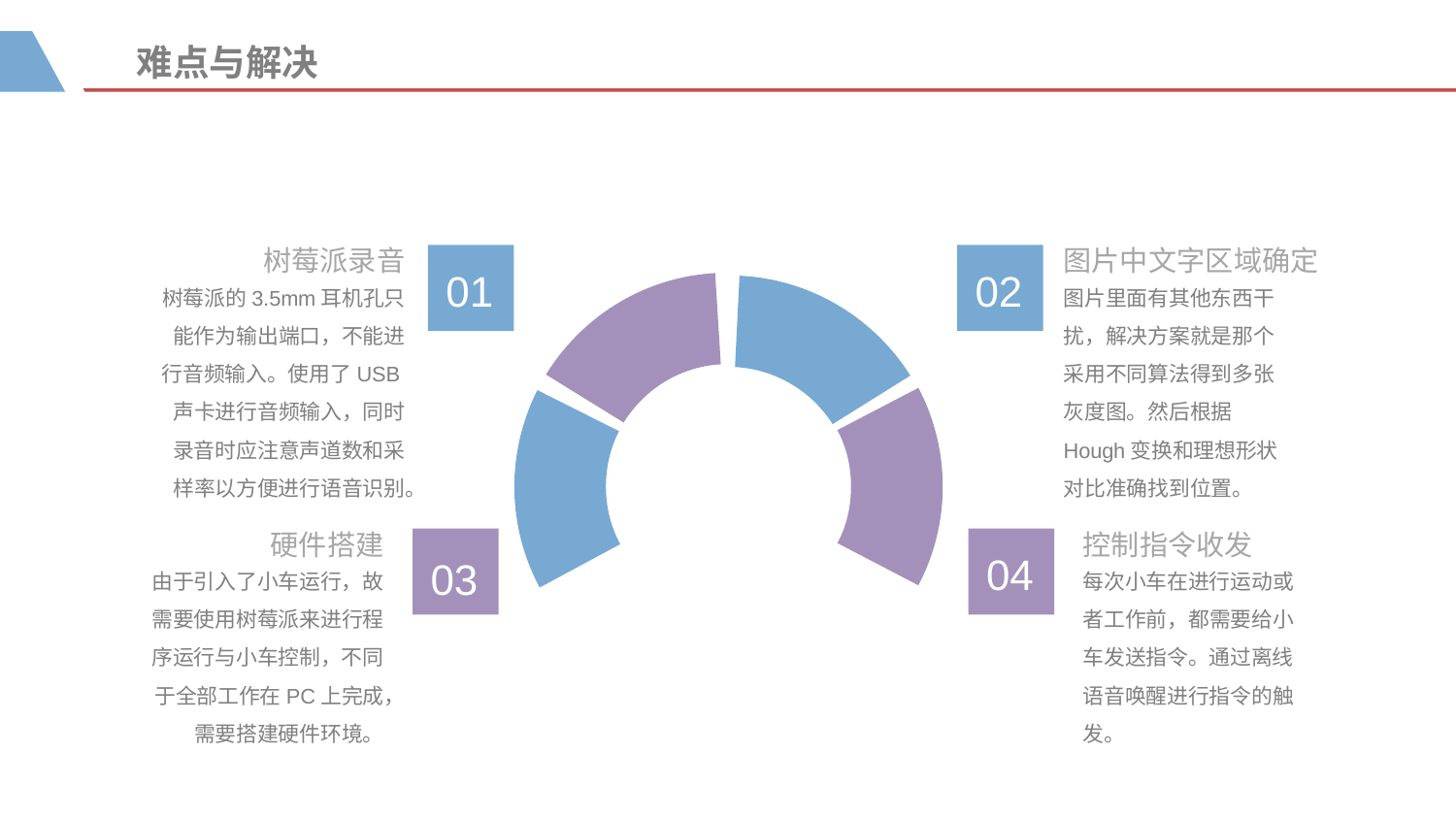

难点与解决
树莓派录音
图片中文字区域确定

01
02
图片里面有其他东西干扰，解决方案就是那个采用不同算法得到多张灰度图。然后根据Hough变换和理想形状对比准确找到位置。
树莓派的3.5mm耳机孔只能作为输出端口，不能进行音频输入。使用了USB声卡进行音频输入，同时录音时应注意声道数和采样率以方便进行语音识别。

硬件搭建
控制指令收发

04
03
每次小车在进行运动或者工作前，都需要给小车发送指令。通过离线语音唤醒进行指令的触发。
由于引入了小车运行，故需要使用树莓派来进行程序运行与小车控制，不同于全部工作在PC上完成，需要搭建硬件环境。